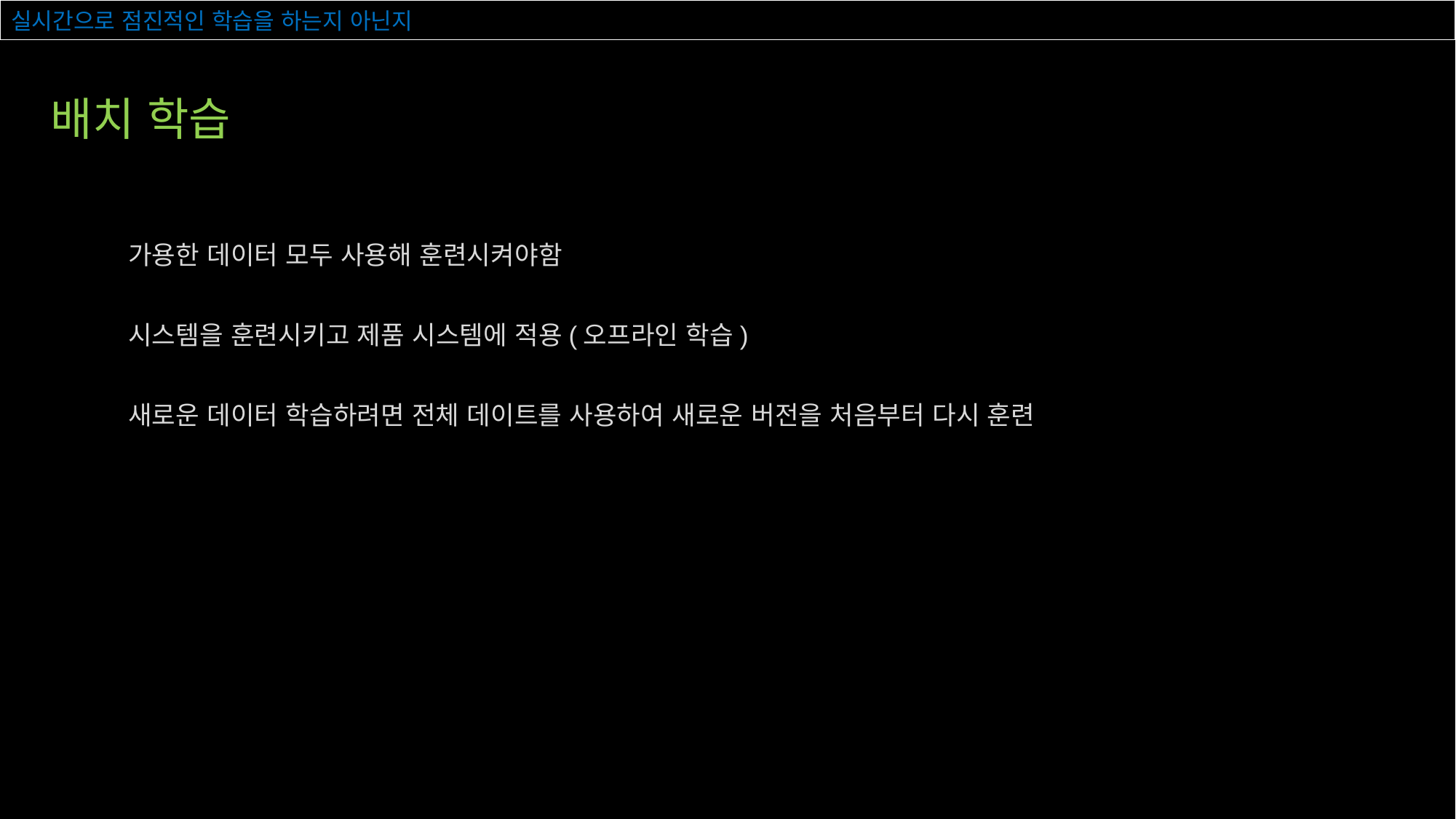

# 실시간으로 점진적인 학습을 하는지 아닌지
배치 학습
가용한 데이터 모두 사용해 훈련시켜야함
시스템을 훈련시키고 제품 시스템에 적용(오프라인 학습)
새로운 데이터 학습하려면 전체 데이트를 사용하여 새로운 버전을 처음부터 다시 훈련